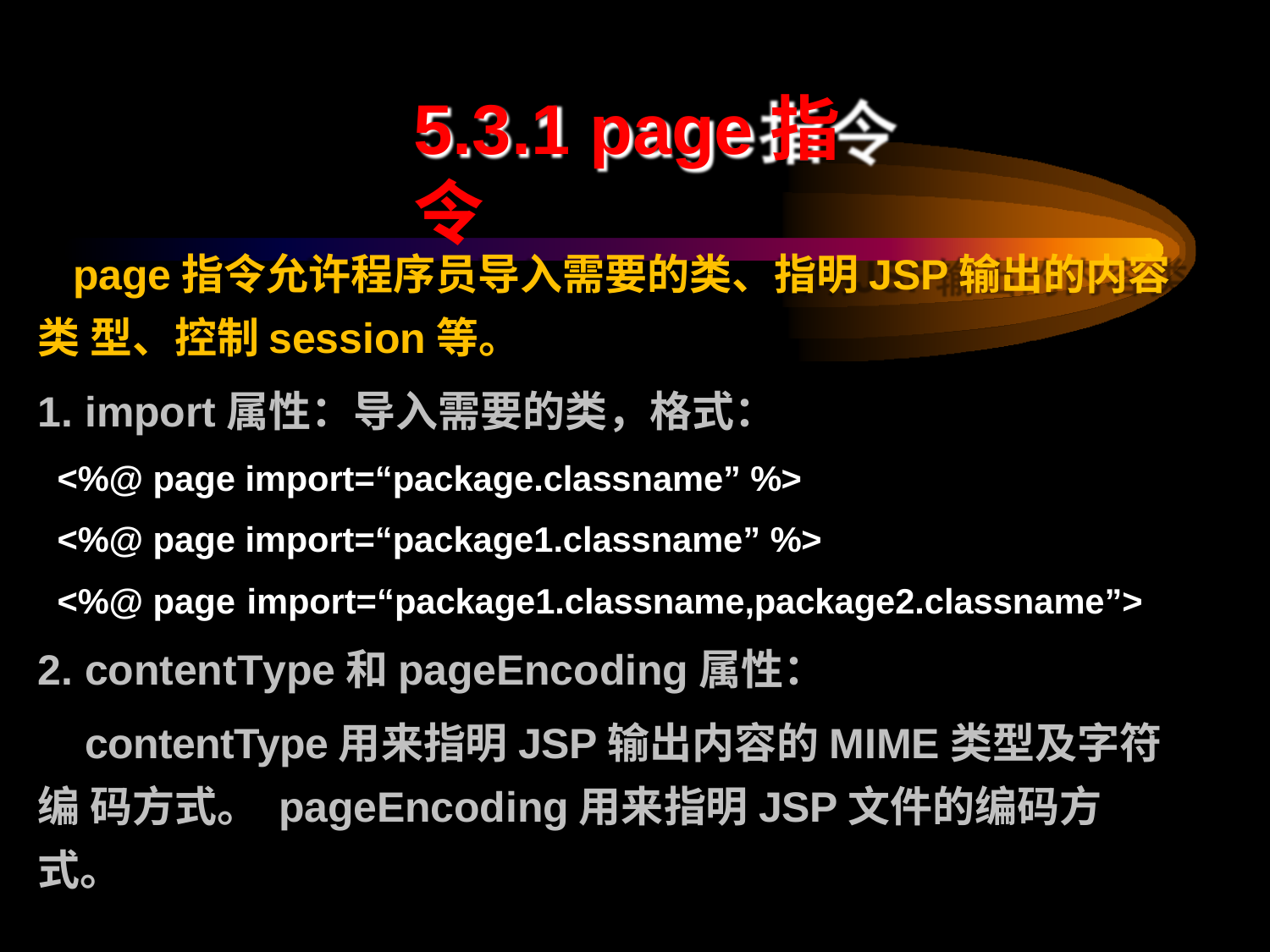

# 5.3.1 page指令

page指令允许程序员导入需要的类、指明JSP输出的内容类 型、控制session等。
import属性：导入需要的类，格式：
<%@ page import=“package.classname” %>
<%@ page import=“package1.classname” %>
<%@ page import=“package1.classname,package2.classname”>
contentType和pageEncoding属性：
contentType用来指明JSP输出内容的MIME类型及字符编 码方式。 pageEncoding用来指明JSP文件的编码方式。